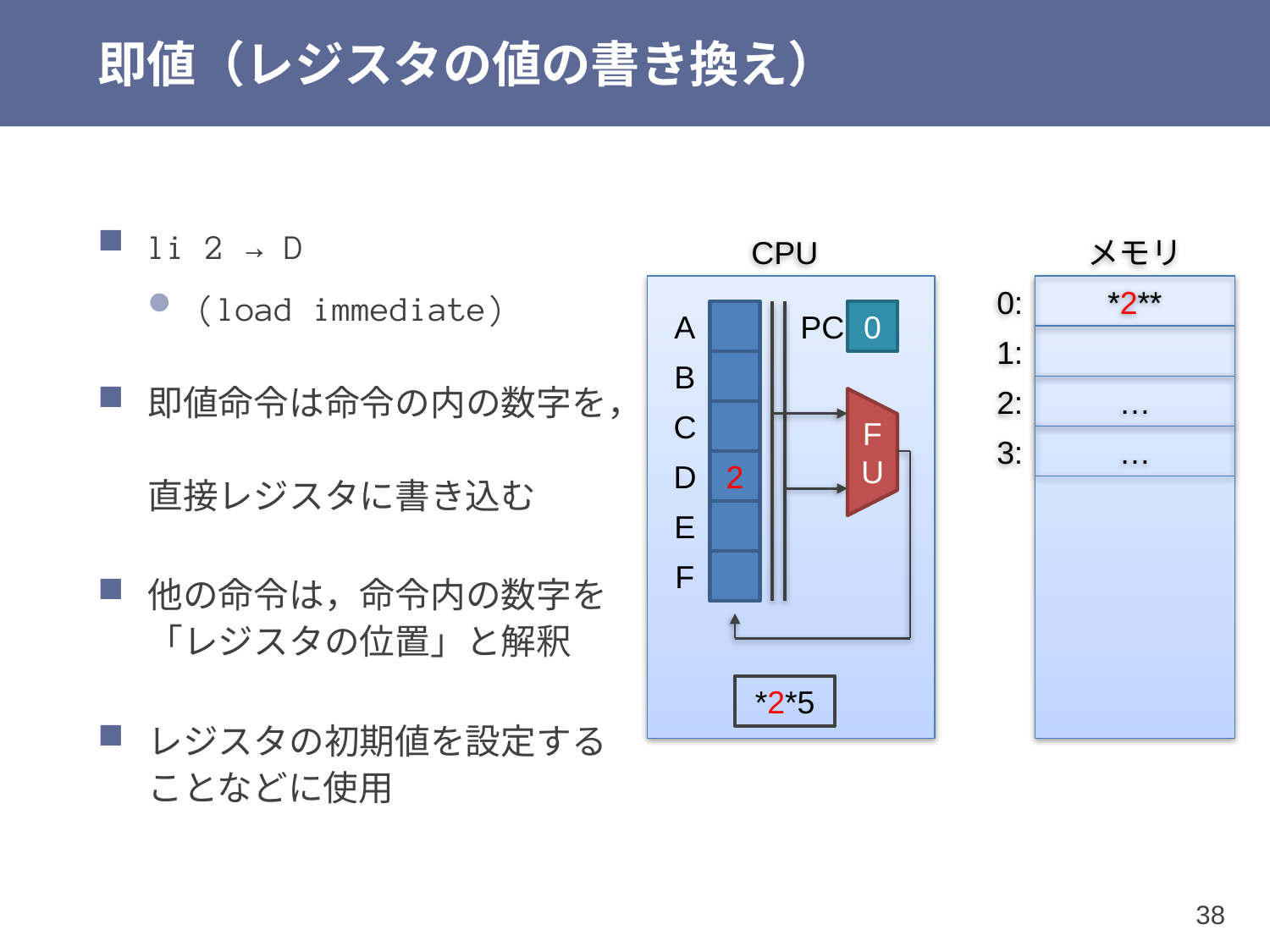

# 即値（レジスタの値の書き換え）
li 2 → D
(load immediate)
即値命令は命令の内の数字を，
直接レジスタに書き込む
他の命令は，命令内の数字を
「レジスタの位置」と解釈
レジスタの初期値を設定することなどに使用
CPU
メモリ

0:
*2**

A

PC
0
1:

B

2:
…
C

3:
…
FU
D
2
E

F

*2*5